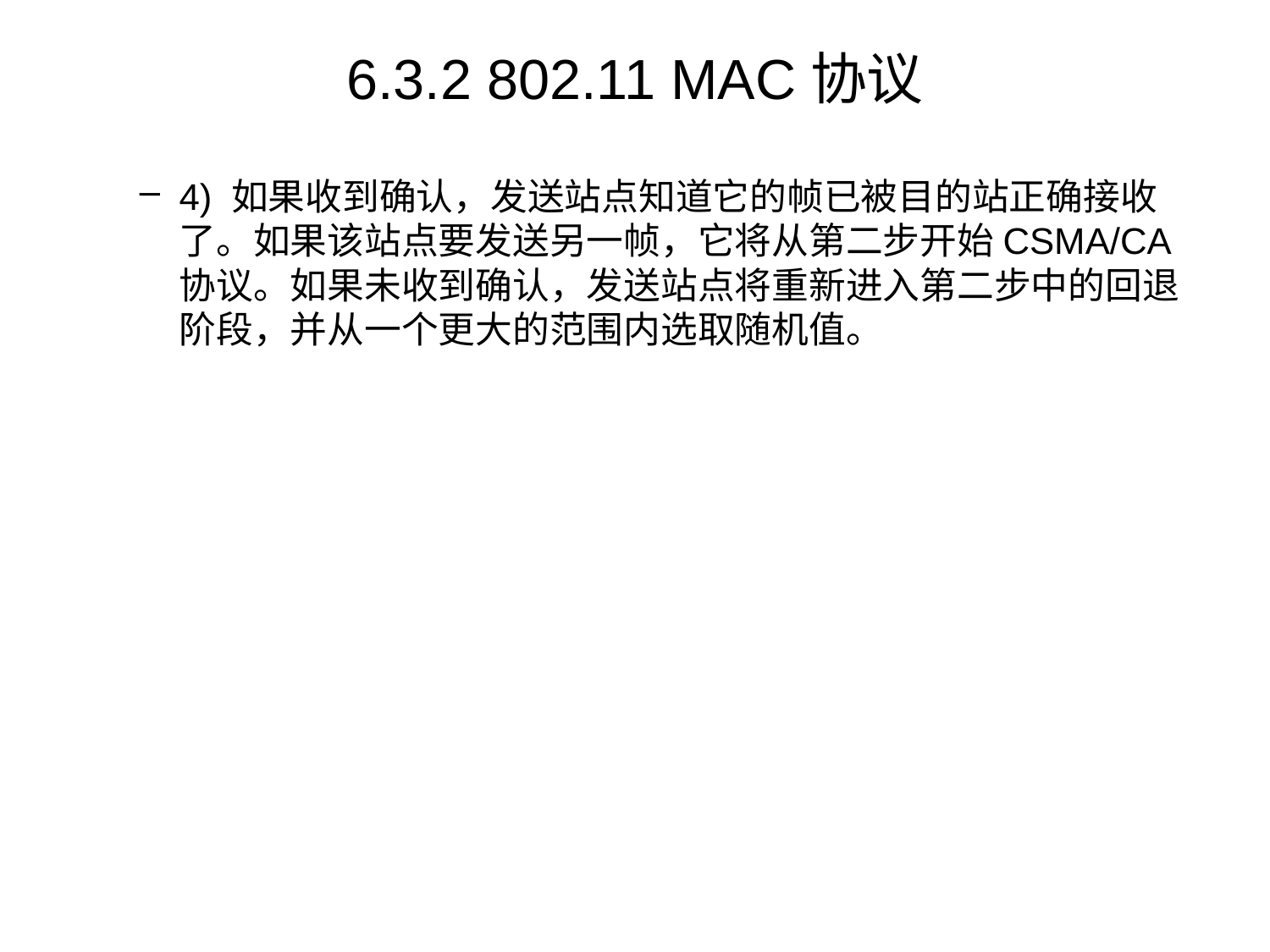

# 6.3.2 802.11 MAC协议
4) 如果收到确认，发送站点知道它的帧已被目的站正确接收了。如果该站点要发送另一帧，它将从第二步开始CSMA/CA协议。如果未收到确认，发送站点将重新进入第二步中的回退阶段，并从一个更大的范围内选取随机值。